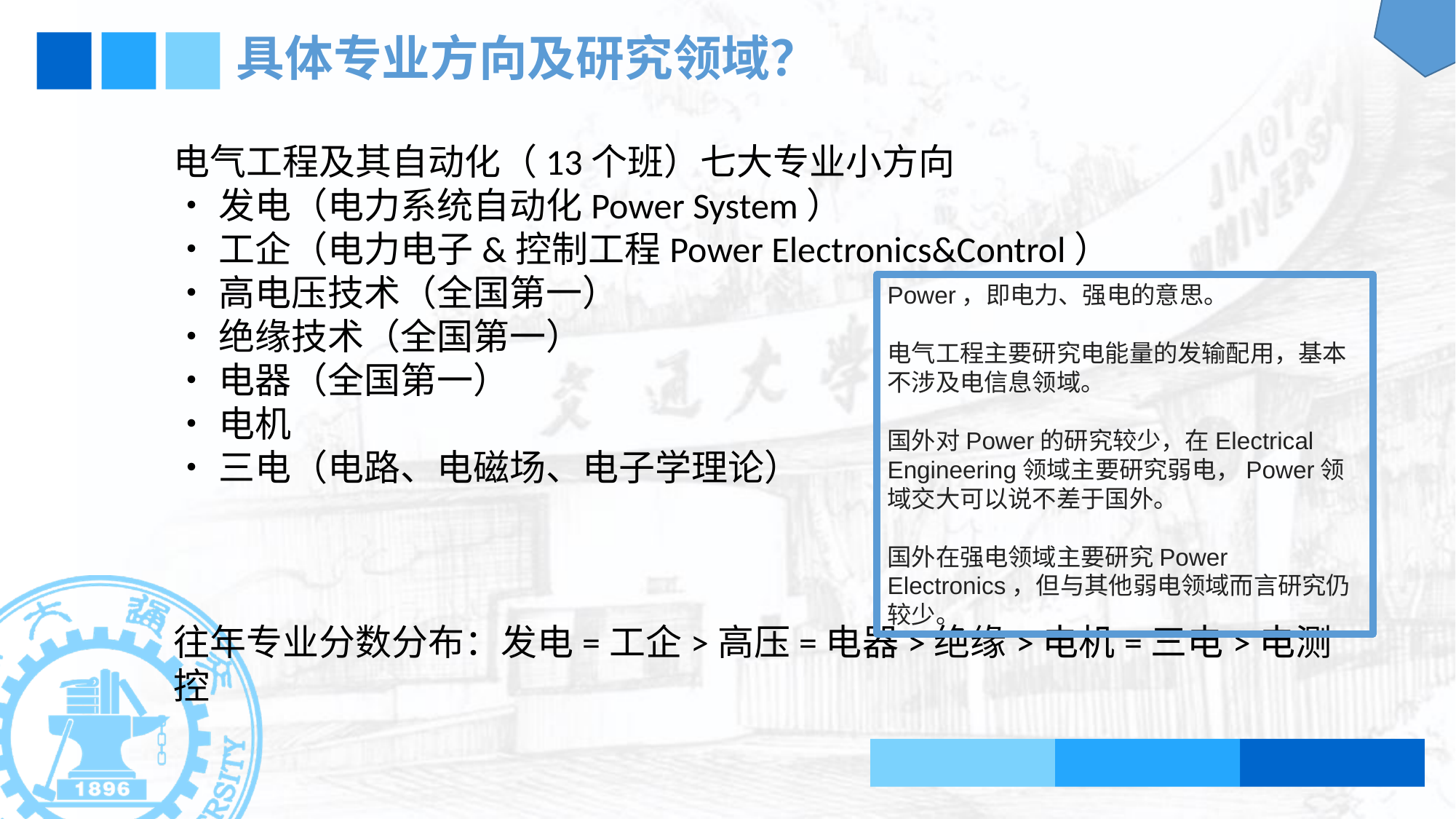

# 具体专业方向及研究领域？
电气工程及其自动化（13个班）七大专业小方向
•发电（电力系统自动化Power System）
•工企（电力电子&控制工程Power Electronics&Control）
•高电压技术（全国第一）
•绝缘技术（全国第一）
•电器（全国第一）
•电机
•三电（电路、电磁场、电子学理论）

往年专业分数分布：发电=工企>高压=电器>绝缘>电机=三电>电测控
Power，即电力、强电的意思。

电气工程主要研究电能量的发输配用，基本不涉及电信息领域。

国外对Power的研究较少，在Electrical Engineering领域主要研究弱电，Power领域交大可以说不差于国外。

国外在强电领域主要研究Power Electronics，但与其他弱电领域而言研究仍较少。